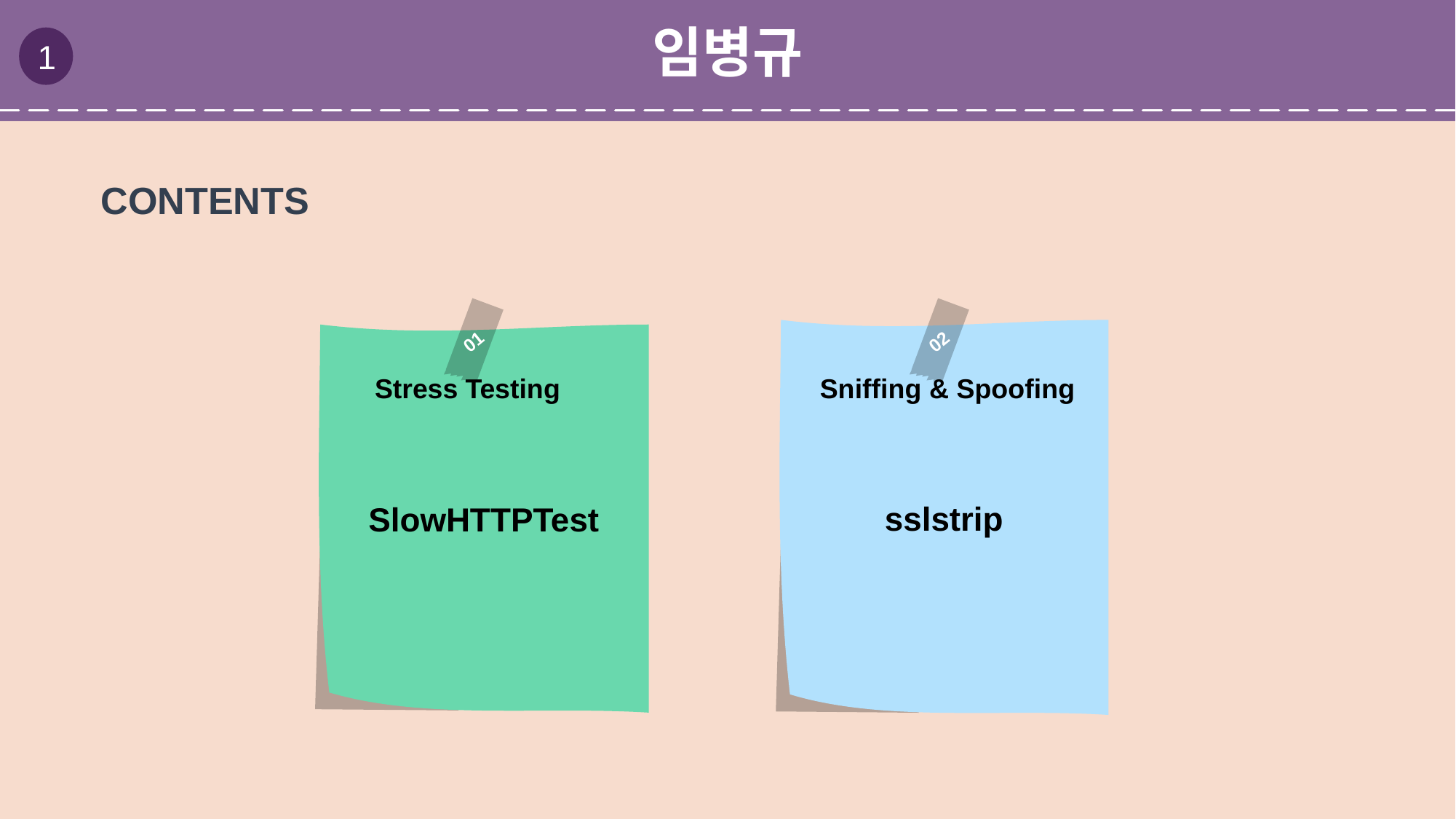

임병규
1

CONTENTS
01
02
sslstrip

SlowHTTPTest

  Stress Testing
Sniffing & Spoofing